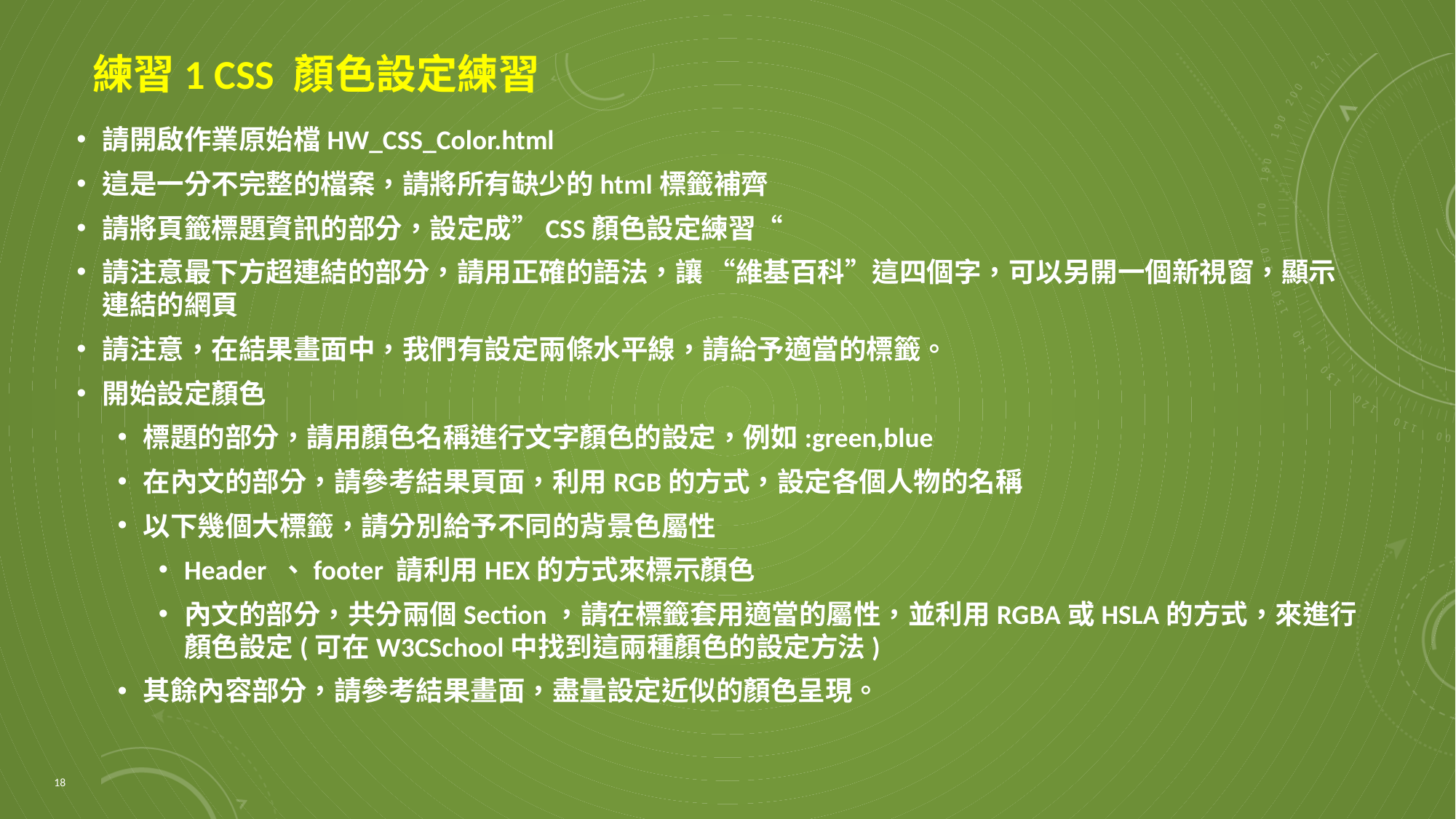

# 練習1 CSS 顏色設定練習
請開啟作業原始檔HW_CSS_Color.html
這是一分不完整的檔案，請將所有缺少的html標籤補齊
請將頁籤標題資訊的部分，設定成”CSS顏色設定練習“
請注意最下方超連結的部分，請用正確的語法，讓 “維基百科”這四個字，可以另開一個新視窗，顯示連結的網頁
請注意，在結果畫面中，我們有設定兩條水平線，請給予適當的標籤。
開始設定顏色
標題的部分，請用顏色名稱進行文字顏色的設定，例如:green,blue
在內文的部分，請參考結果頁面，利用RGB的方式，設定各個人物的名稱
以下幾個大標籤，請分別給予不同的背景色屬性
Header 、footer 請利用HEX的方式來標示顏色
內文的部分，共分兩個Section，請在標籤套用適當的屬性，並利用RGBA或HSLA的方式，來進行顏色設定(可在W3CSchool中找到這兩種顏色的設定方法)
其餘內容部分，請參考結果畫面，盡量設定近似的顏色呈現。

18